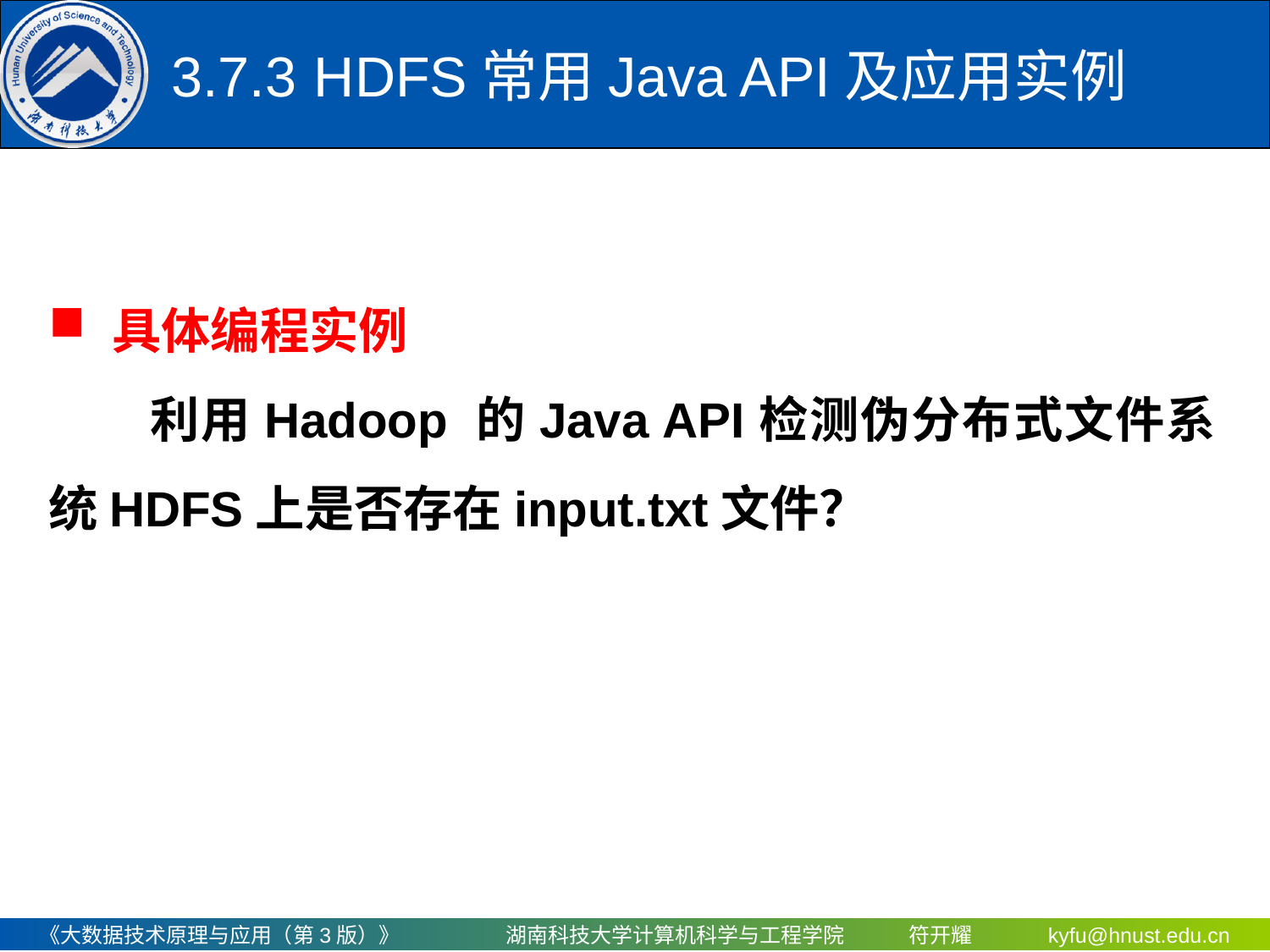

# 3.7.3	 HDFS常用Java API及应用实例
具体编程实例
　　利用Hadoop 的Java API检测伪分布式文件系统HDFS上是否存在input.txt文件？